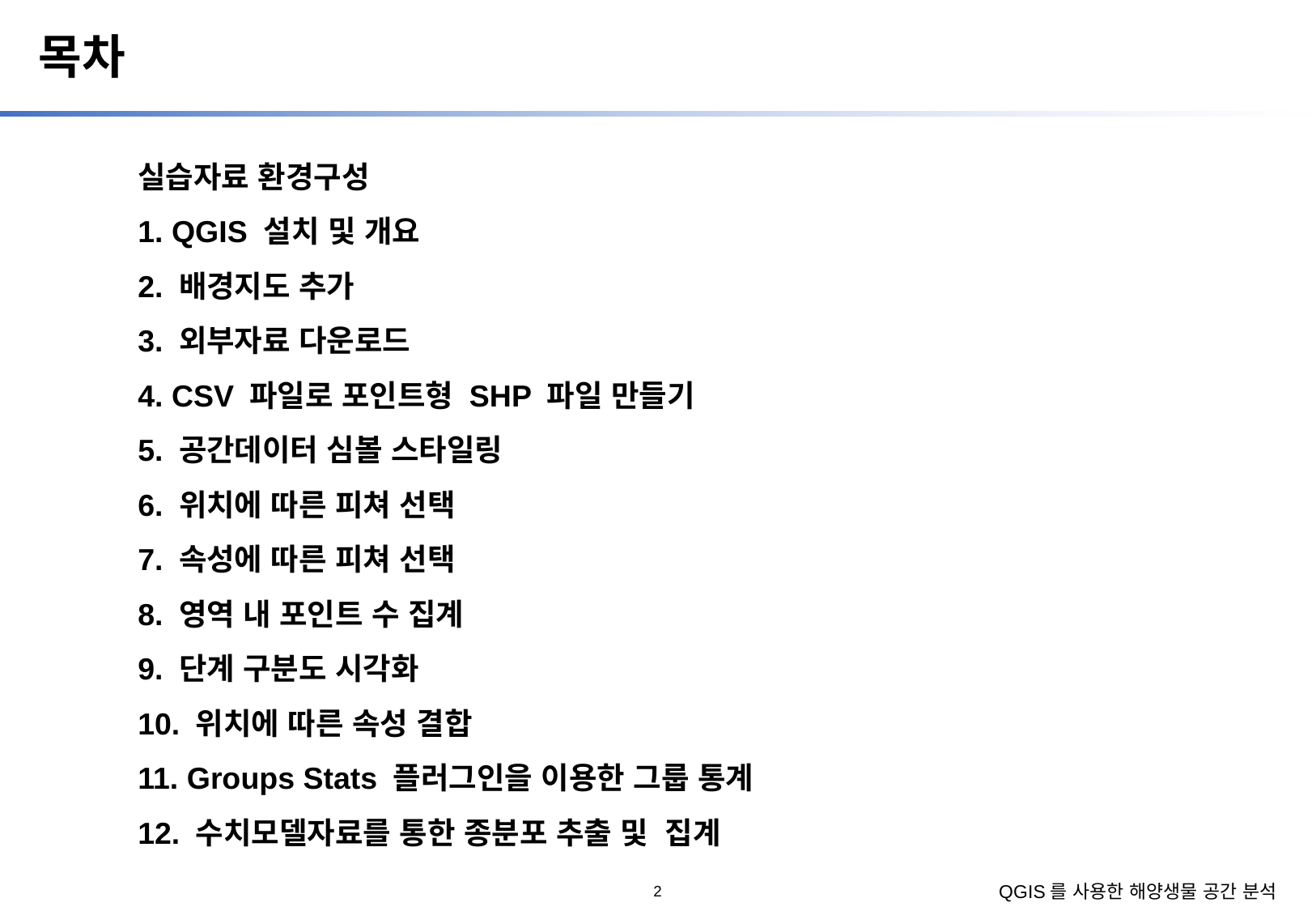

# 목차
실습자료 환경구성
1. QGIS 설치 및 개요
2. 배경지도 추가
3. 외부자료 다운로드
4. CSV 파일로 포인트형 SHP 파일 만들기
5. 공간데이터 심볼 스타일링
6. 위치에 따른 피쳐 선택
7. 속성에 따른 피쳐 선택
8. 영역 내 포인트 수 집계
9. 단계 구분도 시각화
10. 위치에 따른 속성 결합
11. Groups Stats 플러그인을 이용한 그룹 통계
12. 수치모델자료를 통한 종분포 추출 및  집계
2